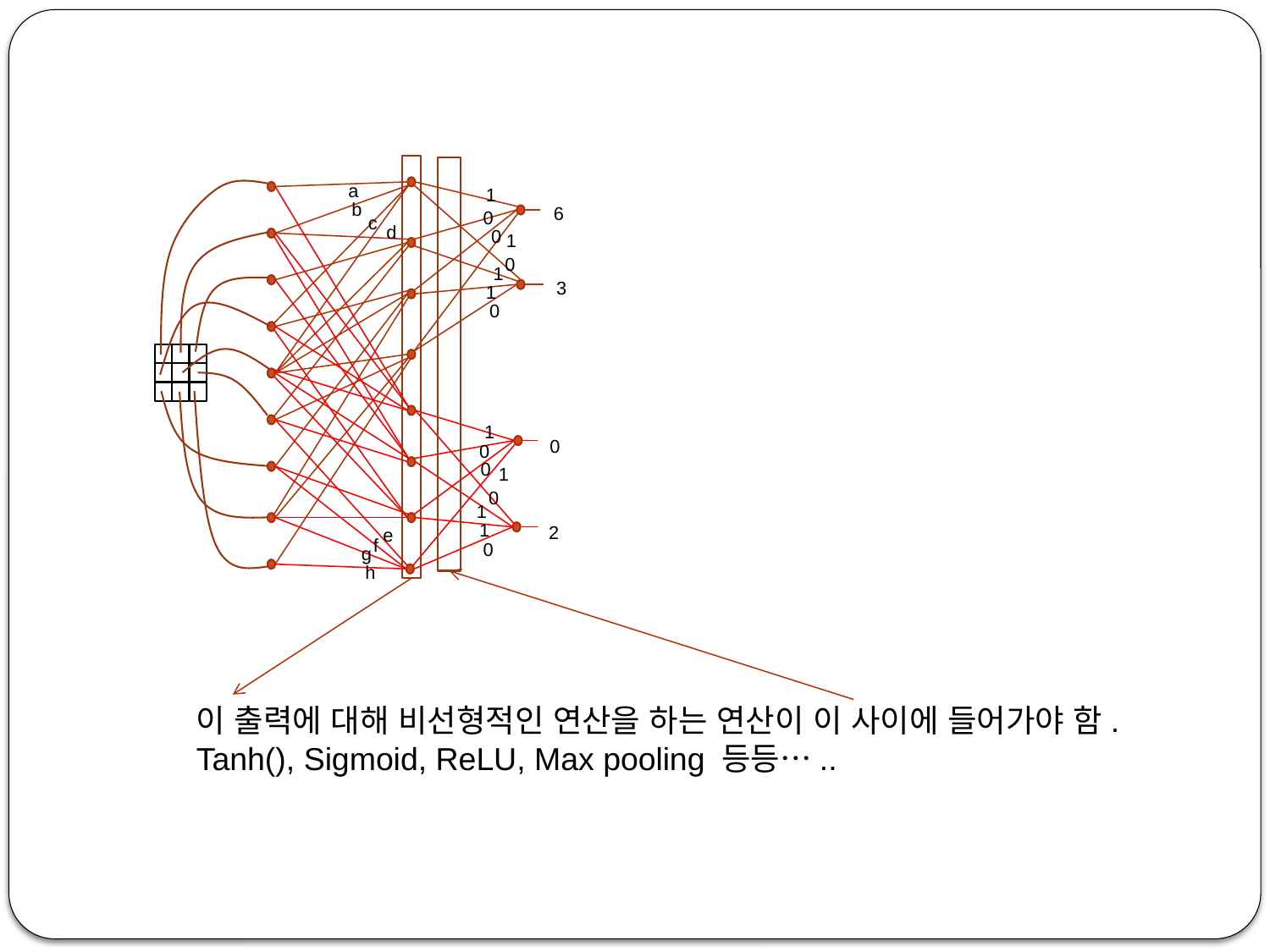

a

1

b
6
0
c

d
0
1

0
1
3
1

0

1

0
0

0
1

0
1
1

2
e

f
0
g
h

이 출력에 대해 비선형적인 연산을 하는 연산이 이 사이에 들어가야 함.
Tanh(), Sigmoid, ReLU, Max pooling 등등…..